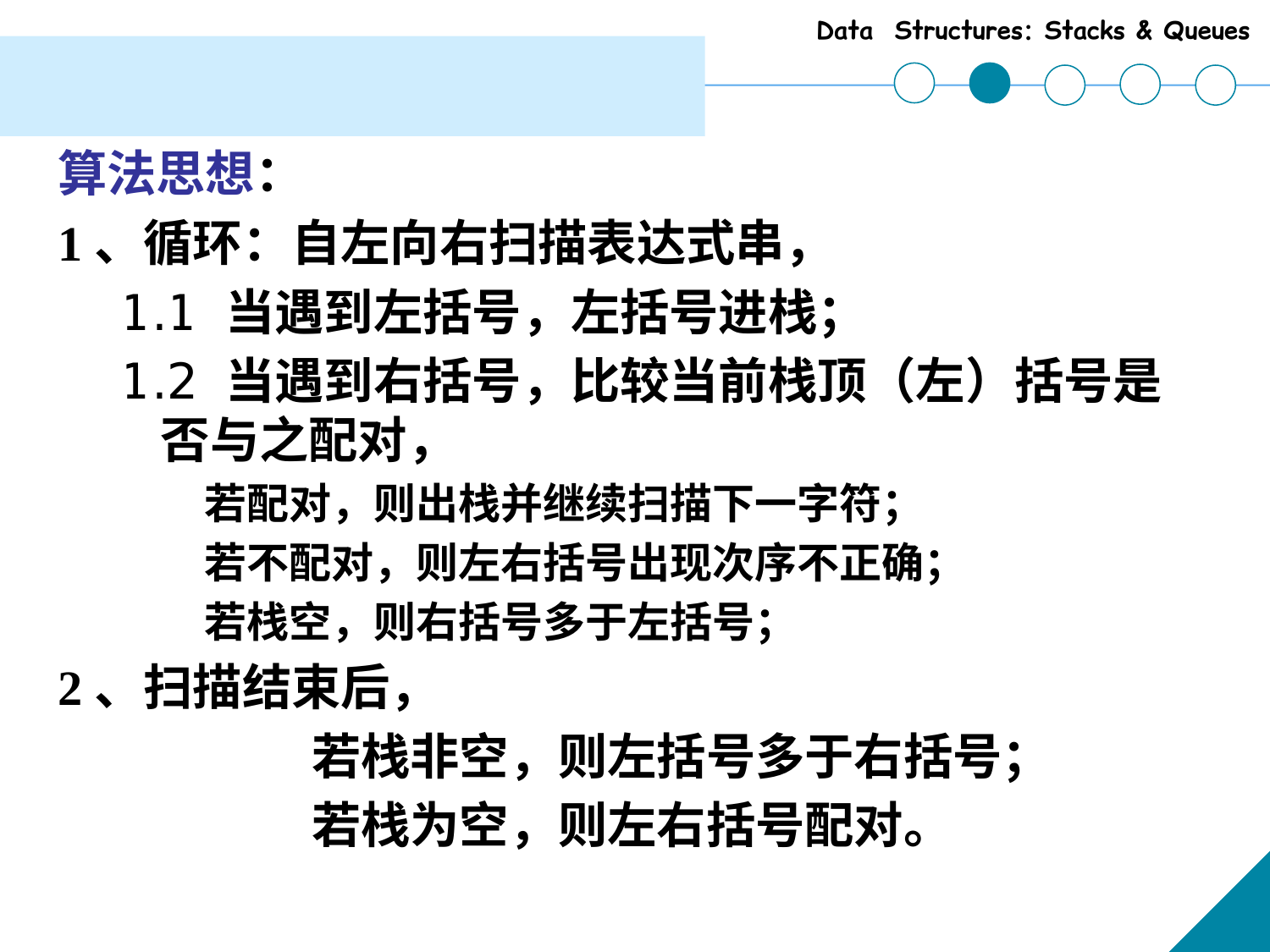

算法思想：
1、循环：自左向右扫描表达式串，
1.1 当遇到左括号，左括号进栈；
1.2 当遇到右括号，比较当前栈顶（左）括号是否与之配对，
 若配对，则出栈并继续扫描下一字符；
 若不配对，则左右括号出现次序不正确；
 若栈空，则右括号多于左括号；
2、扫描结束后，
		若栈非空，则左括号多于右括号；
		若栈为空，则左右括号配对。